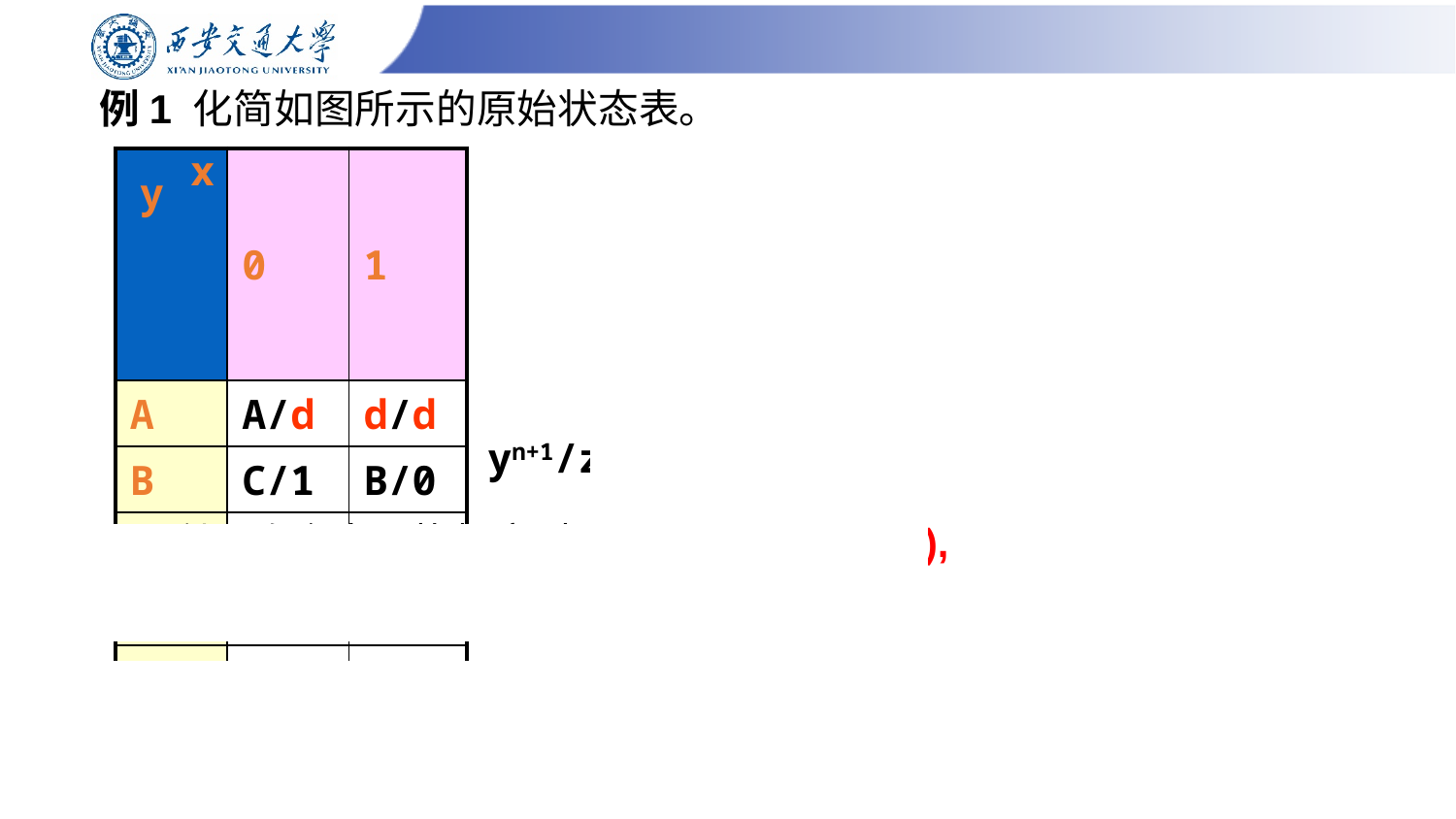

# 例1 化简如图所示的原始状态表。
x
y
√

|  | 0 | 1 |
| --- | --- | --- |
| A | A/d | d/d |
| B | C/1 | B/0 |
| C | D/0 | d/1 |
| D | d/d | B/d |
| E | A/0 | C/1 |
| B | AC |  |  |  |
| --- | --- | --- | --- | --- |
| C | AD | × |  |  |
| D | √ | √ | √ |  |
| E | √ | × | AD | BC |
|  | A | B | C | D |
√
√
×
yn+1/z
A

E
B
D
C
利用隐含表寻找相容对：(A,B),(A,C),(A,D),(A,E),(B,D),(C,D),(C,E)

利用合并图确定最大相容类：

         (A,B,D),(A,C,D),(A,C,E)